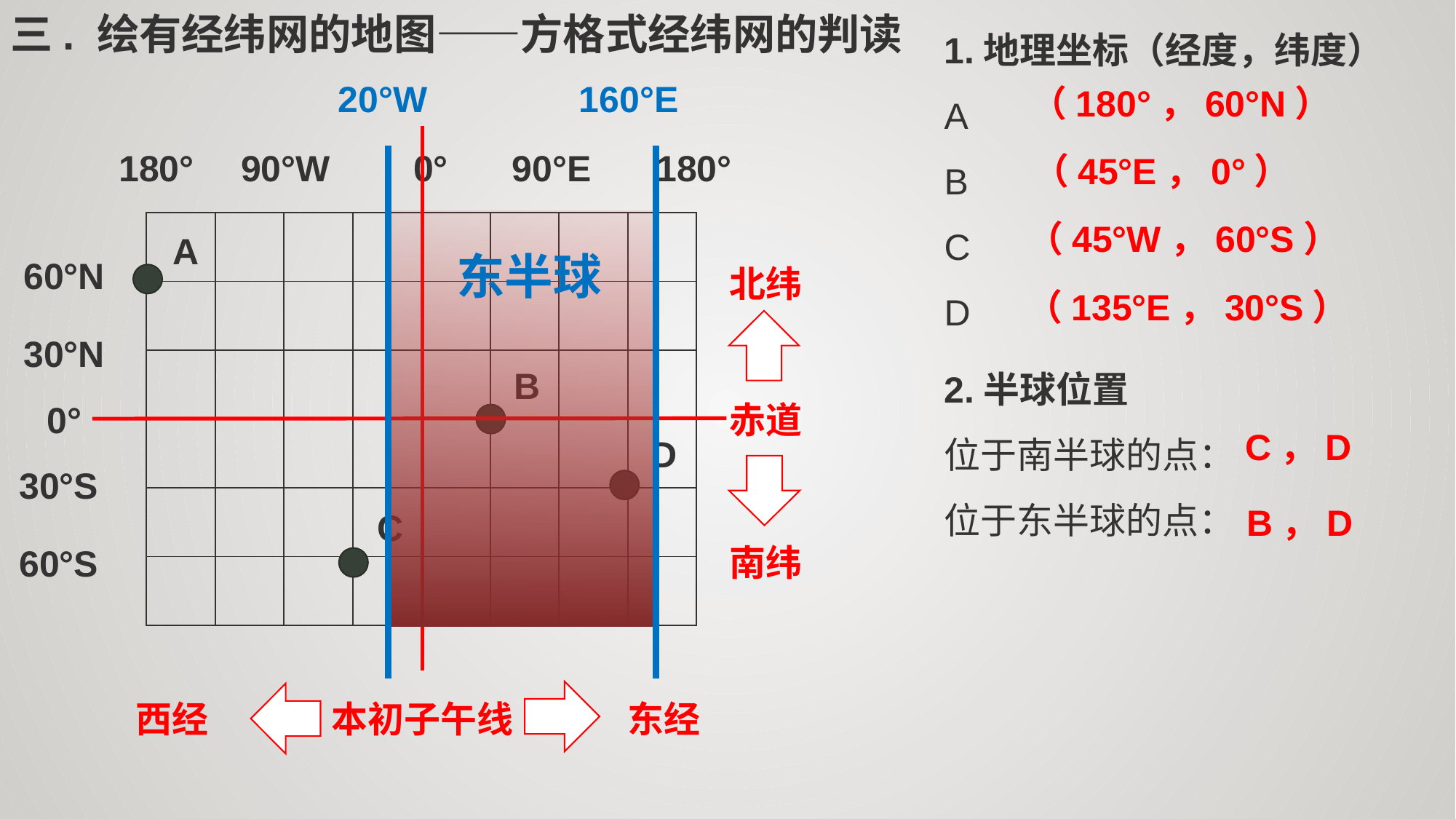

1.地理坐标（经度，纬度）
A
B
C
D
三. 绘有经纬网的地图——方格式经纬网的判读
20°W
160°E
（180°，60°N）
180°
90°W
0°
90°E
180°
（45°E，0°）
（45°W，60°S）

|  |  |  |  |  |  |  |  |
| --- | --- | --- | --- | --- | --- | --- | --- |
|  |  |  |  |  |  |  |  |
|  |  |  |  |  |  |  |  |
|  |  |  |  |  |  |  |  |
|  |  |  |  |  |  |  |  |
|  |  |  |  |  |  |  |  |
A
东半球
60°N
北纬

（135°E，30°S）

30°N
2.半球位置
位于南半球的点：
位于东半球的点：
B
0°
赤道

C，D
D

30°S

B，D
C
南纬
60°S

西经
本初子午线
东经